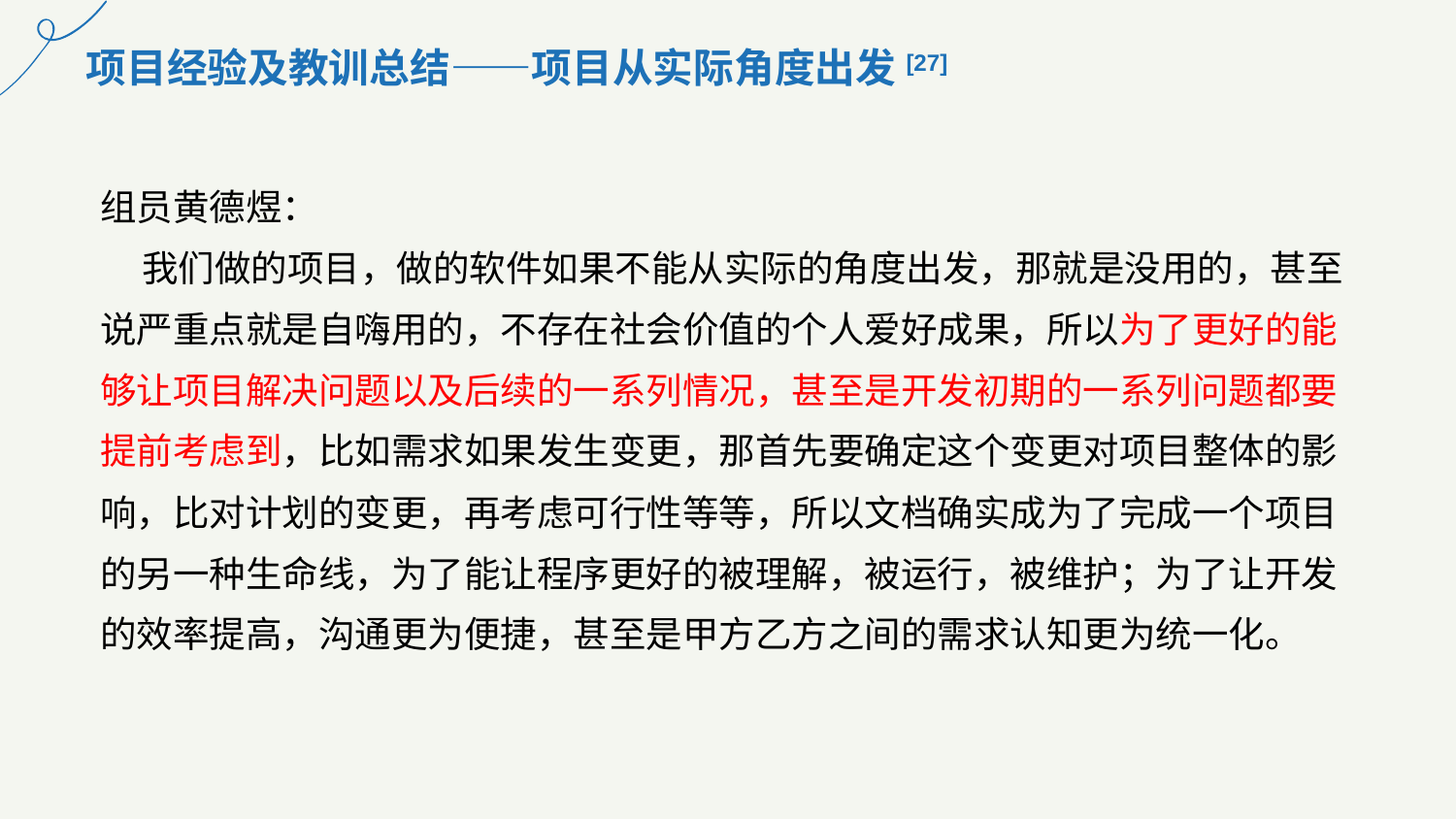

项目经验及教训总结——项目从实际角度出发[27]
组员黄德煜：
    我们做的项目，做的软件如果不能从实际的角度出发，那就是没用的，甚至说严重点就是自嗨用的，不存在社会价值的个人爱好成果，所以为了更好的能够让项目解决问题以及后续的一系列情况，甚至是开发初期的一系列问题都要提前考虑到，比如需求如果发生变更，那首先要确定这个变更对项目整体的影响，比对计划的变更，再考虑可行性等等，所以文档确实成为了完成一个项目的另一种生命线，为了能让程序更好的被理解，被运行，被维护；为了让开发的效率提高，沟通更为便捷，甚至是甲方乙方之间的需求认知更为统一化。